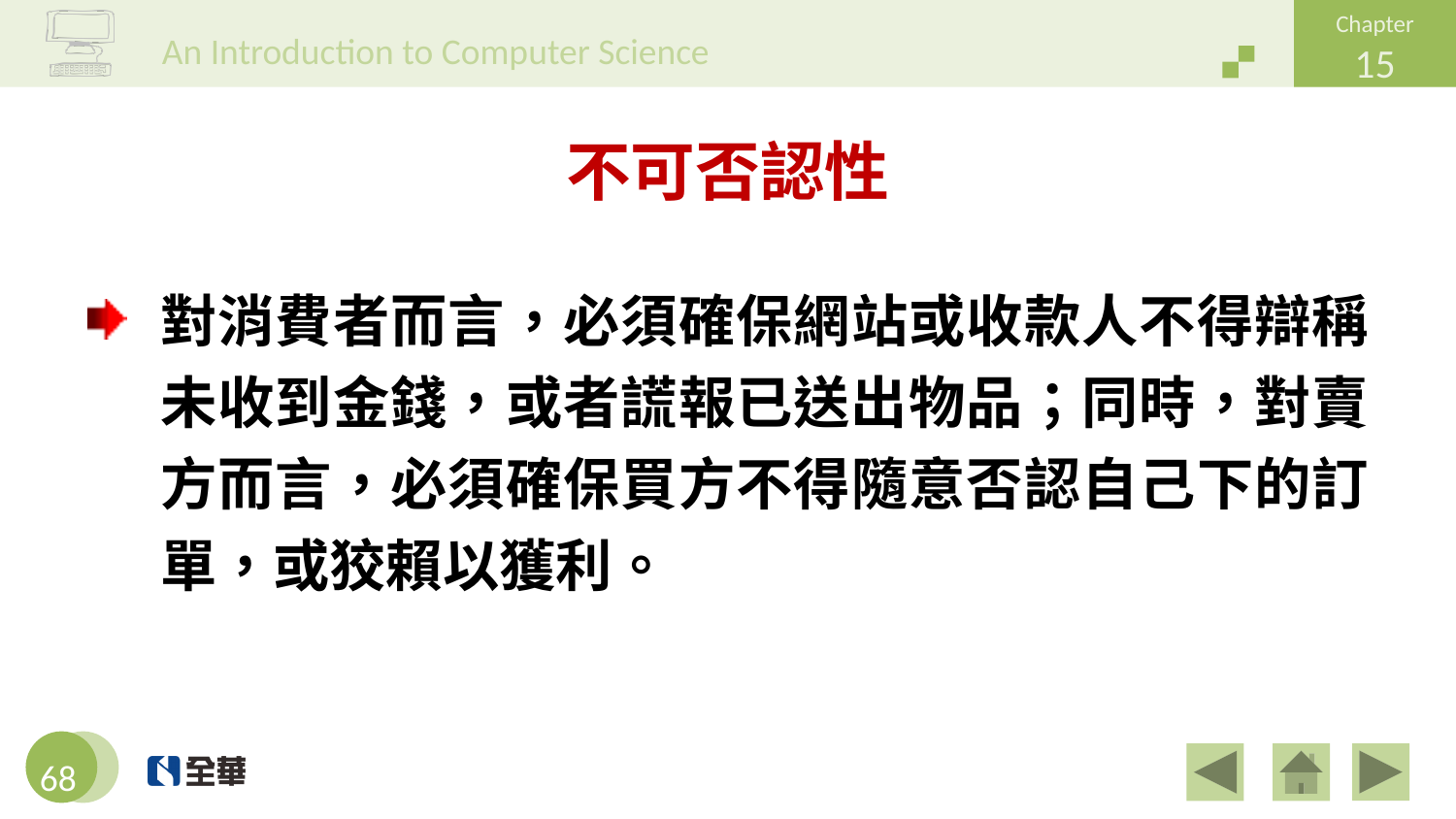

# 不可否認性
對消費者而言，必須確保網站或收款人不得辯稱未收到金錢，或者謊報已送出物品；同時，對賣方而言，必須確保買方不得隨意否認自己下的訂單，或狡賴以獲利。